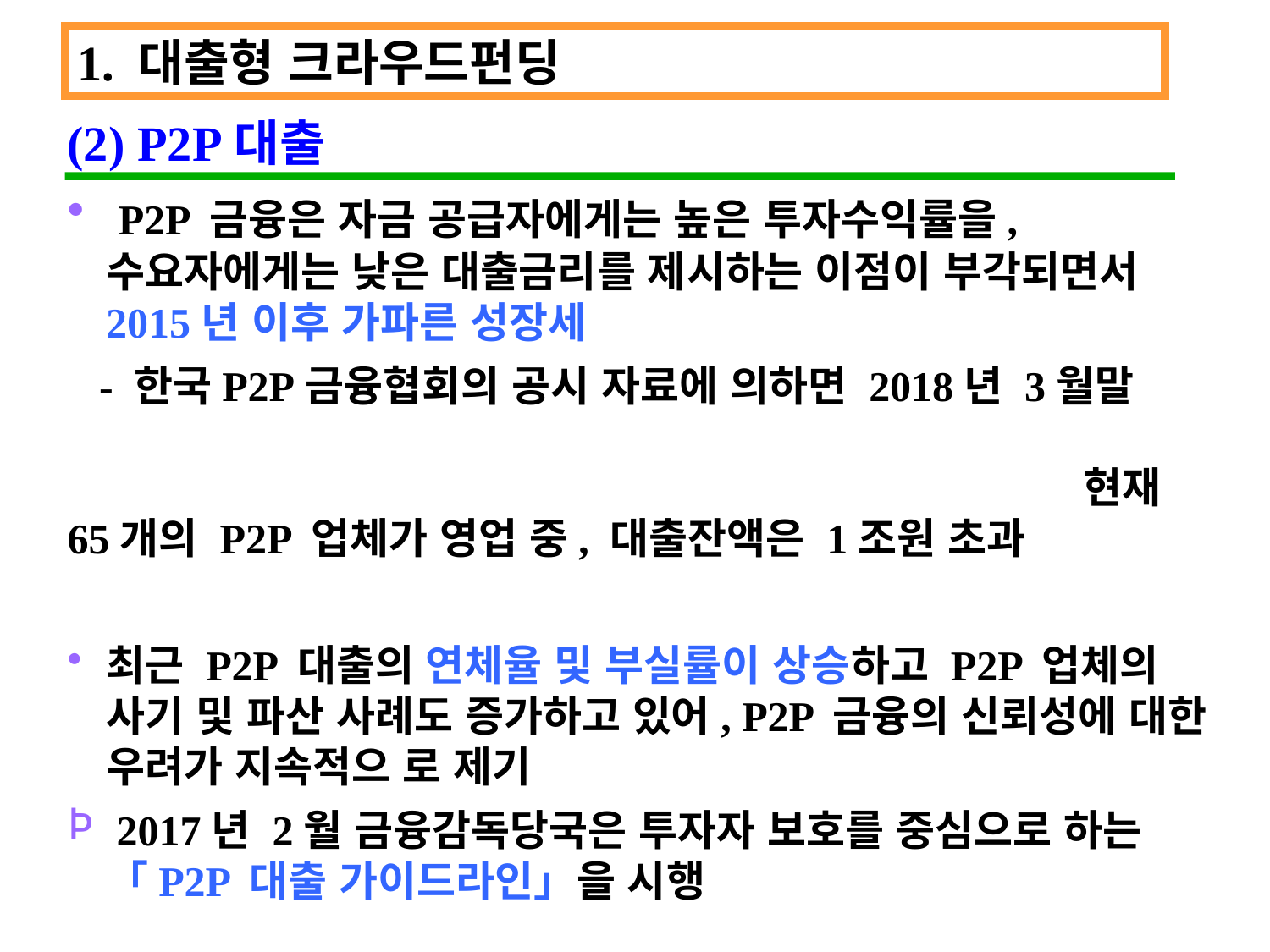

1. 대출형 크라우드펀딩
(2) P2P대출
 P2P 금융은 자금 공급자에게는 높은 투자수익률을, 수요자에게는 낮은 대출금리를 제시하는 이점이 부각되면서 2015년 이후 가파른 성장세
   - 한국P2P금융협회의 공시 자료에 의하면 2018년 3월말 																		현재 65개의 P2P 업체가 영업 중, 대출잔액은 1조원 초과

최근 P2P 대출의 연체율 및 부실률이 상승하고 P2P 업체의 사기 및 파산 사례도 증가하고 있어, P2P 금융의 신뢰성에 대한 우려가 지속적으 로 제기
 2017년 2월 금융감독당국은 투자자 보호를 중심으로 하는 「P2P 대출 가이드라인」을 시행